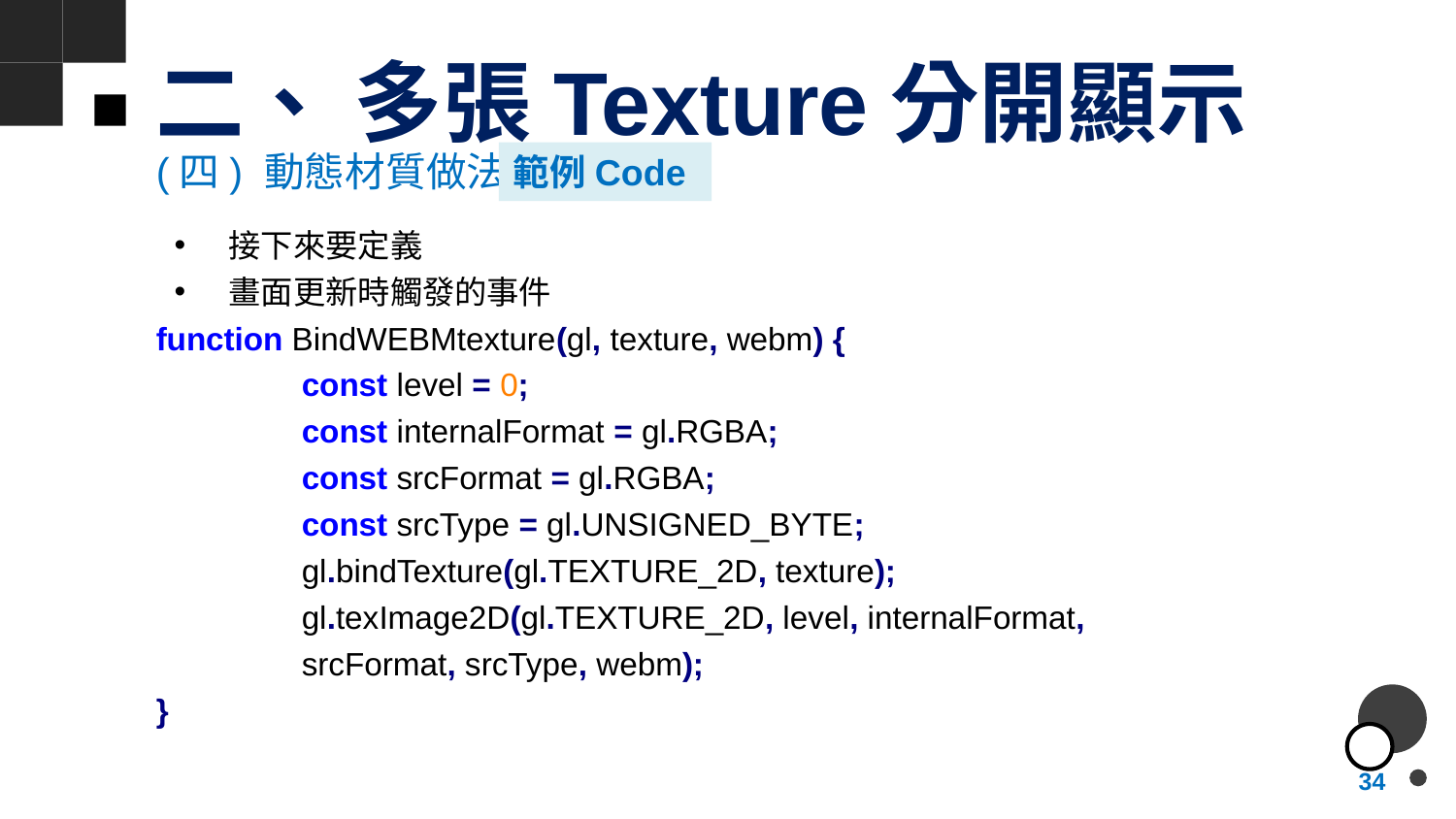

# 二、 多張Texture分開顯示
(四) 動態材質做法
範例Code
接下來要定義
畫面更新時觸發的事件
function BindWEBMtexture(gl, texture, webm) {
	const level = 0;
	const internalFormat = gl.RGBA;
	const srcFormat = gl.RGBA;
	const srcType = gl.UNSIGNED_BYTE;
	gl.bindTexture(gl.TEXTURE_2D, texture);
	gl.texImage2D(gl.TEXTURE_2D, level, internalFormat,
	srcFormat, srcType, webm);
}

34